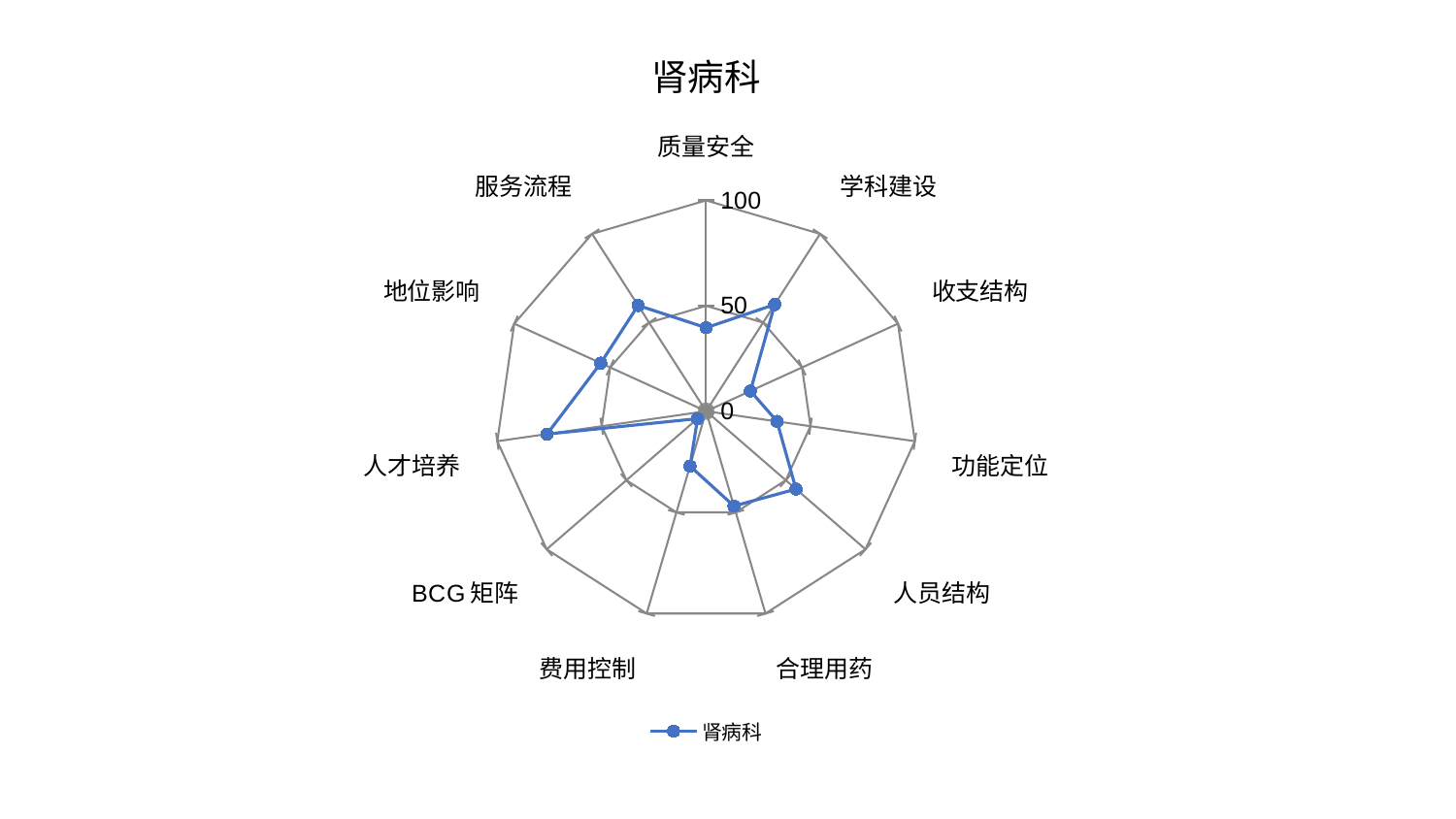

### Chart: 肾病科

| Category | 肾病科 |
|---|---|
| 质量安全 | 39.60807525780814 |
| 学科建设 | 60.173126656446414 |
| 收支结构 | 23.095415417719952 |
| 功能定位 | 33.97692413646664 |
| 人员结构 | 56.41220708142126 |
| 合理用药 | 46.86038348306963 |
| 费用控制 | 27.119778697266746 |
| BCG矩阵 | 5.359609478690252 |
| 人才培养 | 76.20171853475715 |
| 地位影响 | 54.93370745854508 |
| 服务流程 | 59.638255956765995 |
147